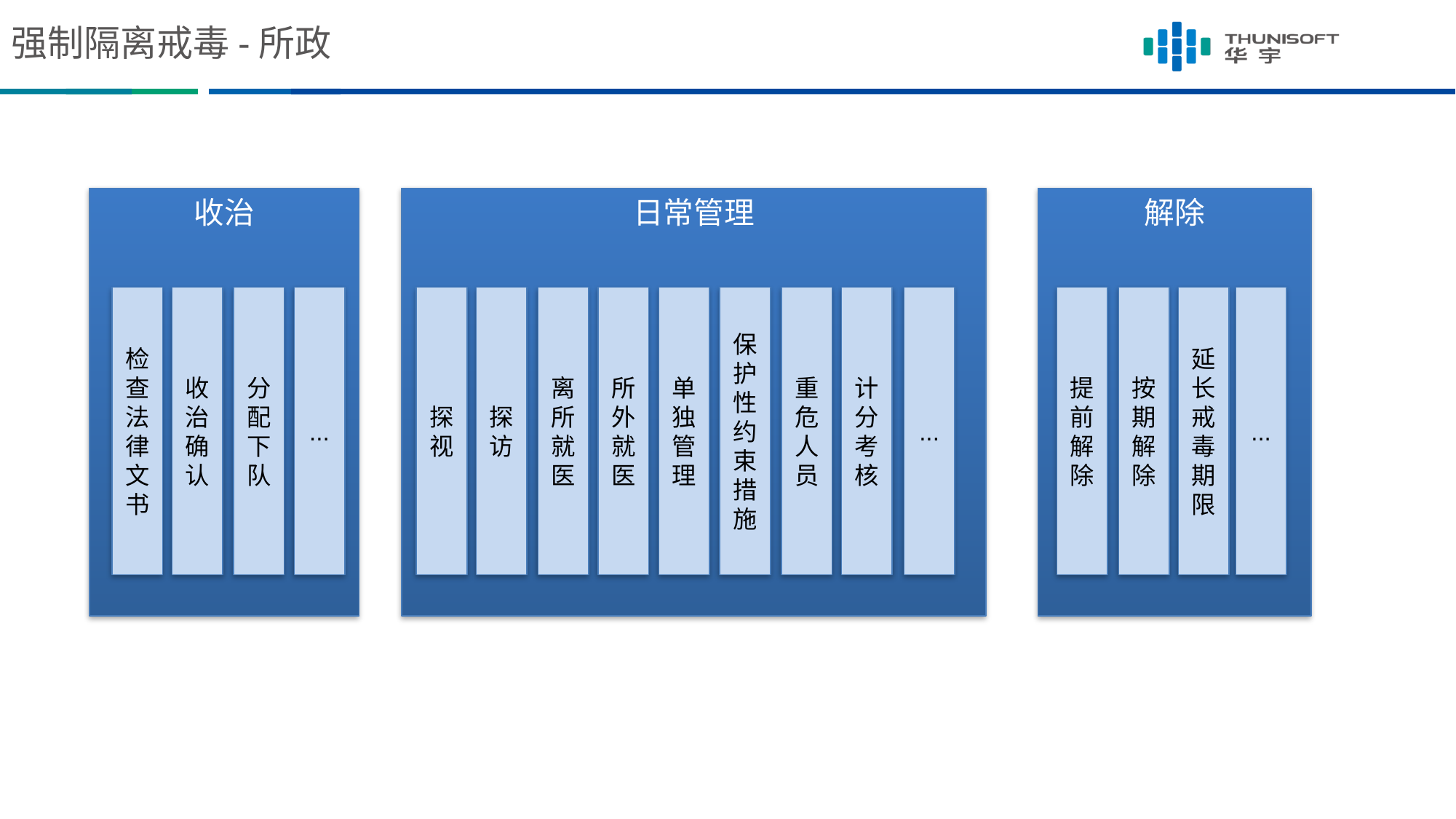

# 强制隔离戒毒-所政
收治
日常管理
解除
...
...
提前解除
按期解除
延长戒毒期限
...
检查法律文书
收治确认
分配下队
探视
探访
离所就医
所外就医
单独管理
保护性约束措施
重危人员
计分考核

29